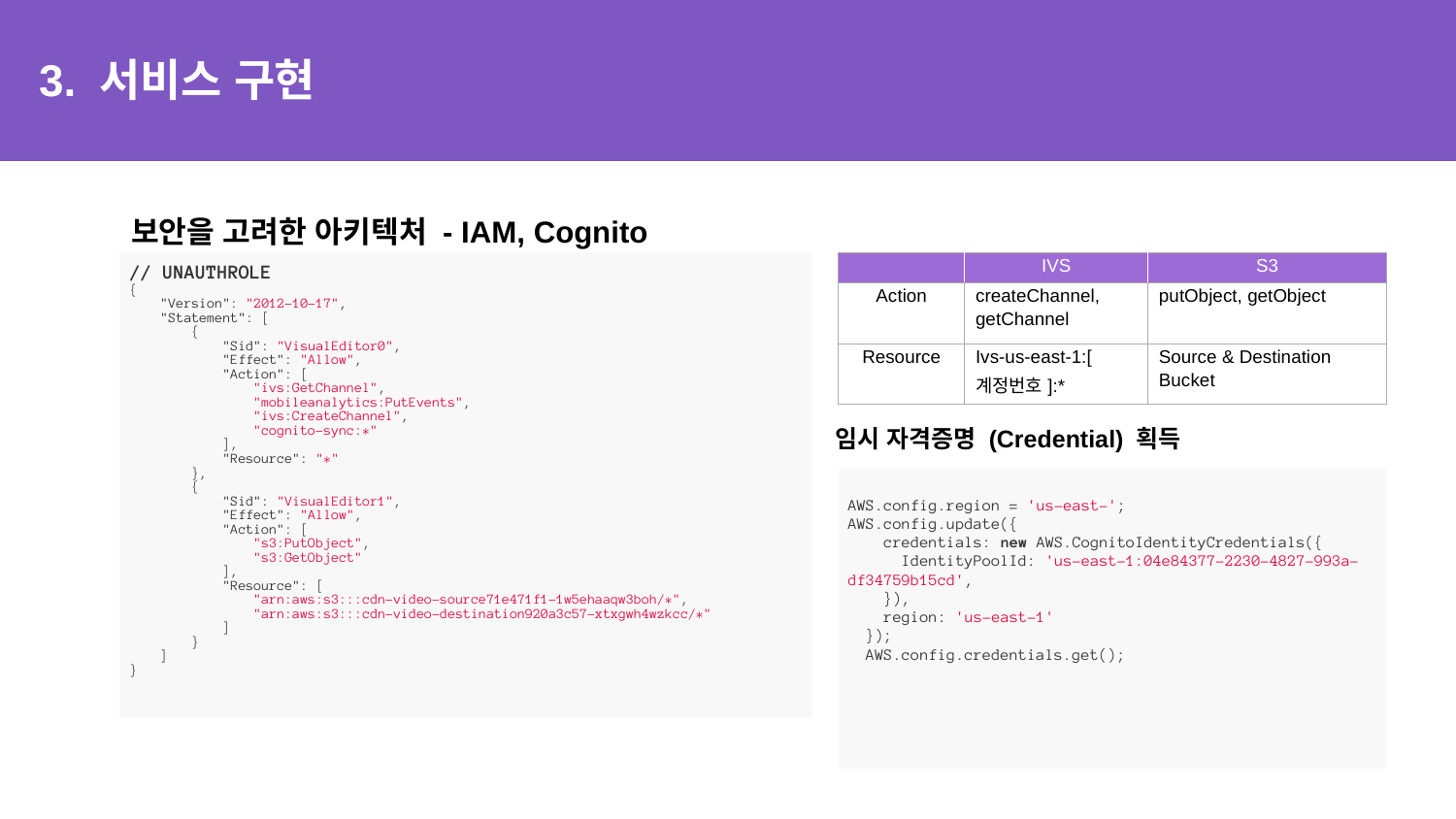

# 3. 서비스 구현
보안을 고려한 아키텍처 - IAM, Cognito
| // UNAUTHROLE { "Version": "2012-10-17", "Statement": [ { "Sid": "VisualEditor0", "Effect": "Allow", "Action": [ "ivs:GetChannel", "mobileanalytics:PutEvents", "ivs:CreateChannel", "cognito-sync:\*" ], "Resource": "\*" }, { "Sid": "VisualEditor1", "Effect": "Allow", "Action": [ "s3:PutObject", "s3:GetObject" ], "Resource": [ "arn:aws:s3:::cdn-video-source71e471f1-1w5ehaaqw3boh/\*", "arn:aws:s3:::cdn-video-destination920a3c57-xtxgwh4wzkcc/\*" ] } ] } |
| --- |
|  | IVS | S3 |
| --- | --- | --- |
| Action | createChannel, getChannel | putObject, getObject |
| Resource | Ivs-us-east-1:[계정번호]:\* | Source & Destination Bucket |
임시 자격증명 (Credential) 획득
| AWS.config.region = 'us-east-'; AWS.config.update({ credentials: new AWS.CognitoIdentityCredentials({ IdentityPoolId: 'us-east-1:04e84377-2230-4827-993a-df34759b15cd', }), region: 'us-east-1' }); AWS.config.credentials.get(); |
| --- |